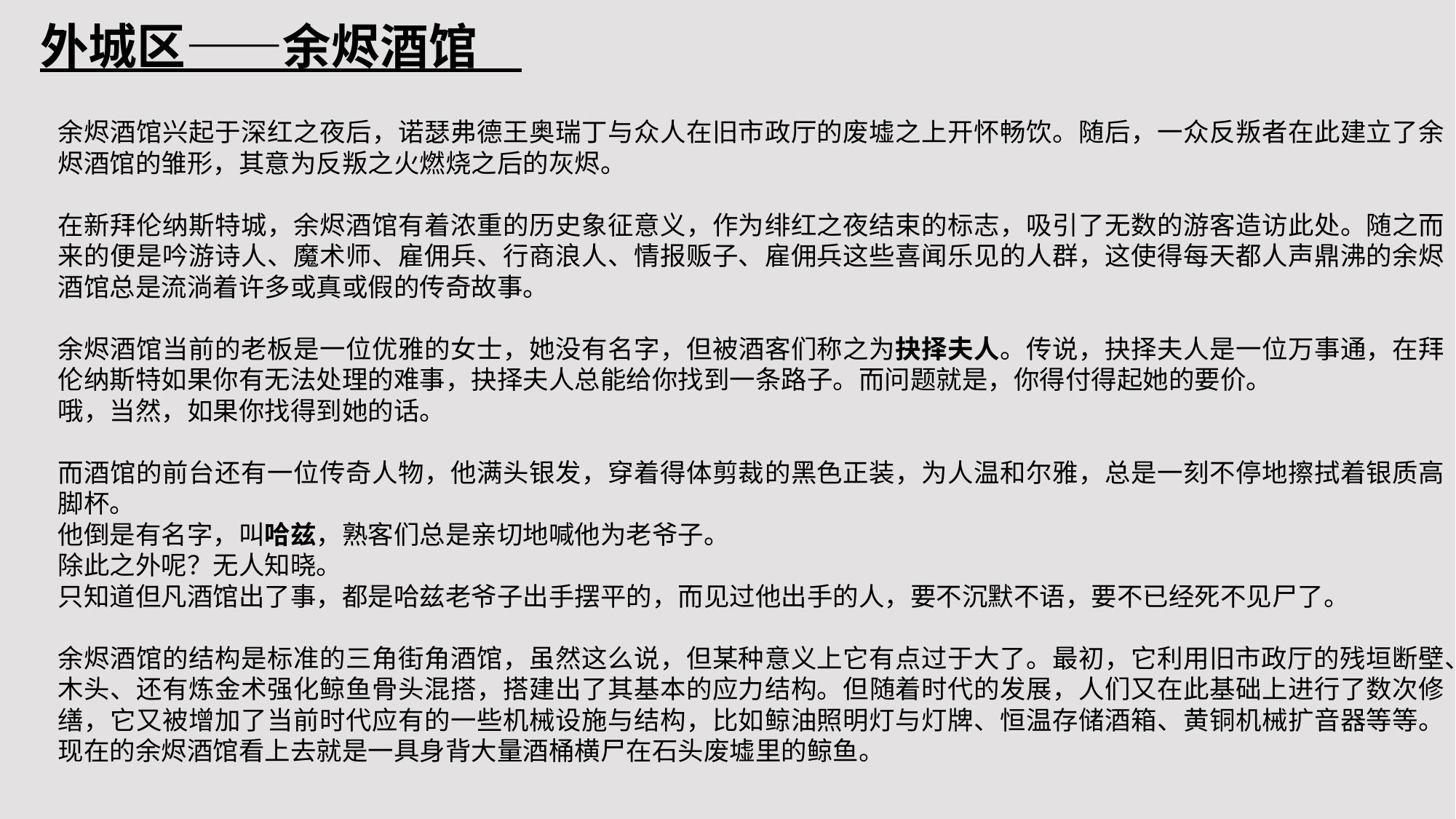

外城区——余烬酒馆
余烬酒馆兴起于深红之夜后，诺瑟弗德王奥瑞丁与众人在旧市政厅的废墟之上开怀畅饮。随后，一众反叛者在此建立了余烬酒馆的雏形，其意为反叛之火燃烧之后的灰烬。

在新拜伦纳斯特城，余烬酒馆有着浓重的历史象征意义，作为绯红之夜结束的标志，吸引了无数的游客造访此处。随之而来的便是吟游诗人、魔术师、雇佣兵、行商浪人、情报贩子、雇佣兵这些喜闻乐见的人群，这使得每天都人声鼎沸的余烬酒馆总是流淌着许多或真或假的传奇故事。

余烬酒馆当前的老板是一位优雅的女士，她没有名字，但被酒客们称之为抉择夫人。传说，抉择夫人是一位万事通，在拜伦纳斯特如果你有无法处理的难事，抉择夫人总能给你找到一条路子。而问题就是，你得付得起她的要价。
哦，当然，如果你找得到她的话。

而酒馆的前台还有一位传奇人物，他满头银发，穿着得体剪裁的黑色正装，为人温和尔雅，总是一刻不停地擦拭着银质高脚杯。
他倒是有名字，叫哈兹，熟客们总是亲切地喊他为老爷子。
除此之外呢？无人知晓。
只知道但凡酒馆出了事，都是哈兹老爷子出手摆平的，而见过他出手的人，要不沉默不语，要不已经死不见尸了。

余烬酒馆的结构是标准的三角街角酒馆，虽然这么说，但某种意义上它有点过于大了。最初，它利用旧市政厅的残垣断壁、木头、还有炼金术强化鲸鱼骨头混搭，搭建出了其基本的应力结构。但随着时代的发展，人们又在此基础上进行了数次修缮，它又被增加了当前时代应有的一些机械设施与结构，比如鲸油照明灯与灯牌、恒温存储酒箱、黄铜机械扩音器等等。现在的余烬酒馆看上去就是一具身背大量酒桶横尸在石头废墟里的鲸鱼。